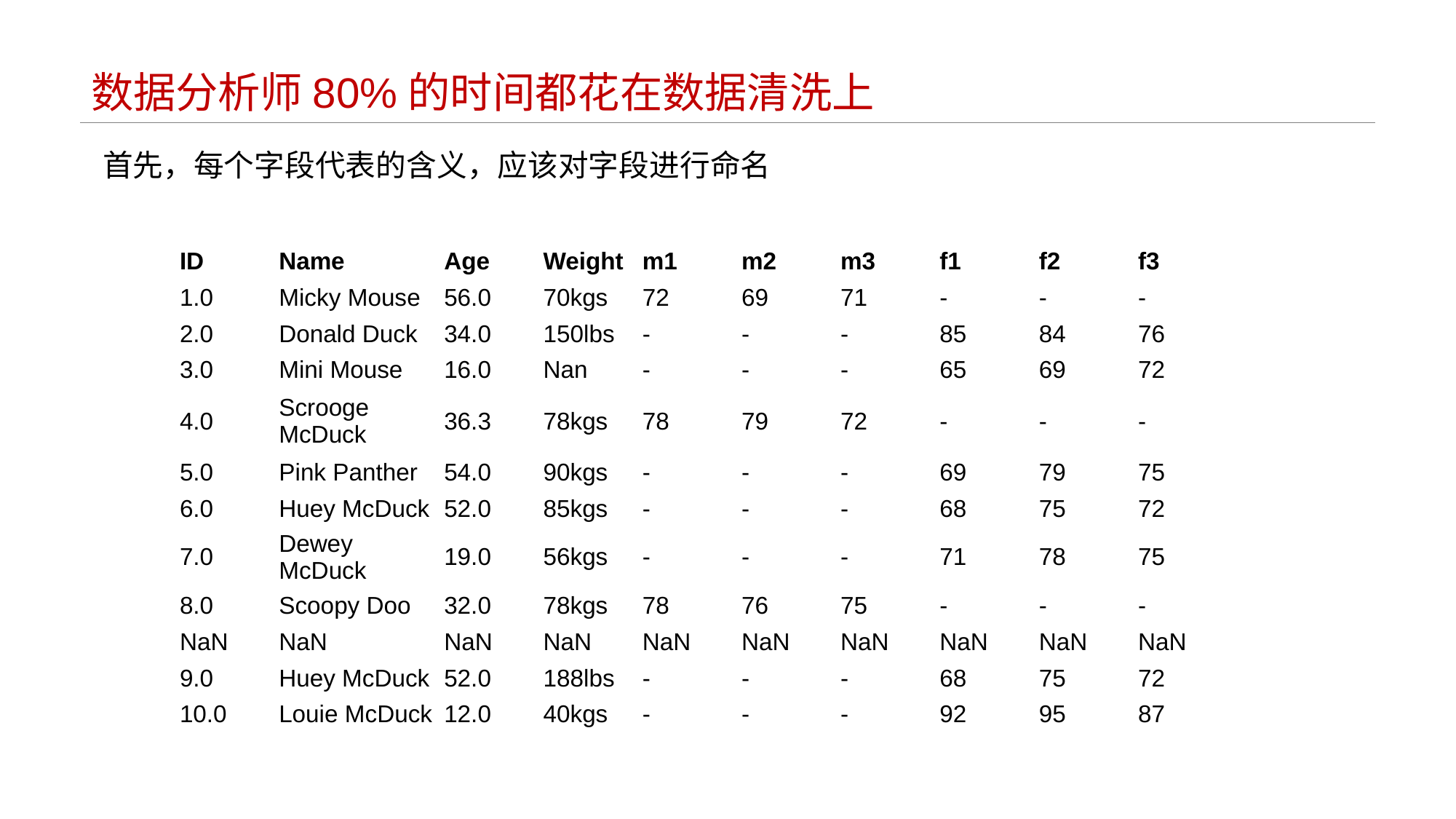

# 数据分析师80%的时间都花在数据清洗上
首先，每个字段代表的含义，应该对字段进行命名
| ID | Name | Age | Weight | m1 | m2 | m3 | f1 | f2 | f3 |
| --- | --- | --- | --- | --- | --- | --- | --- | --- | --- |
| 1.0 | Micky Mouse | 56.0 | 70kgs | 72 | 69 | 71 | - | - | - |
| 2.0 | Donald Duck | 34.0 | 150lbs | - | - | - | 85 | 84 | 76 |
| 3.0 | Mini Mouse | 16.0 | Nan | - | - | - | 65 | 69 | 72 |
| 4.0 | Scrooge McDuck | 36.3 | 78kgs | 78 | 79 | 72 | - | - | - |
| 5.0 | Pink Panther | 54.0 | 90kgs | - | - | - | 69 | 79 | 75 |
| 6.0 | Huey McDuck | 52.0 | 85kgs | - | - | - | 68 | 75 | 72 |
| 7.0 | Dewey McDuck | 19.0 | 56kgs | - | - | - | 71 | 78 | 75 |
| 8.0 | Scoopy Doo | 32.0 | 78kgs | 78 | 76 | 75 | - | - | - |
| NaN | NaN | NaN | NaN | NaN | NaN | NaN | NaN | NaN | NaN |
| 9.0 | Huey McDuck | 52.0 | 188lbs | - | - | - | 68 | 75 | 72 |
| 10.0 | Louie McDuck | 12.0 | 40kgs | - | - | - | 92 | 95 | 87 |